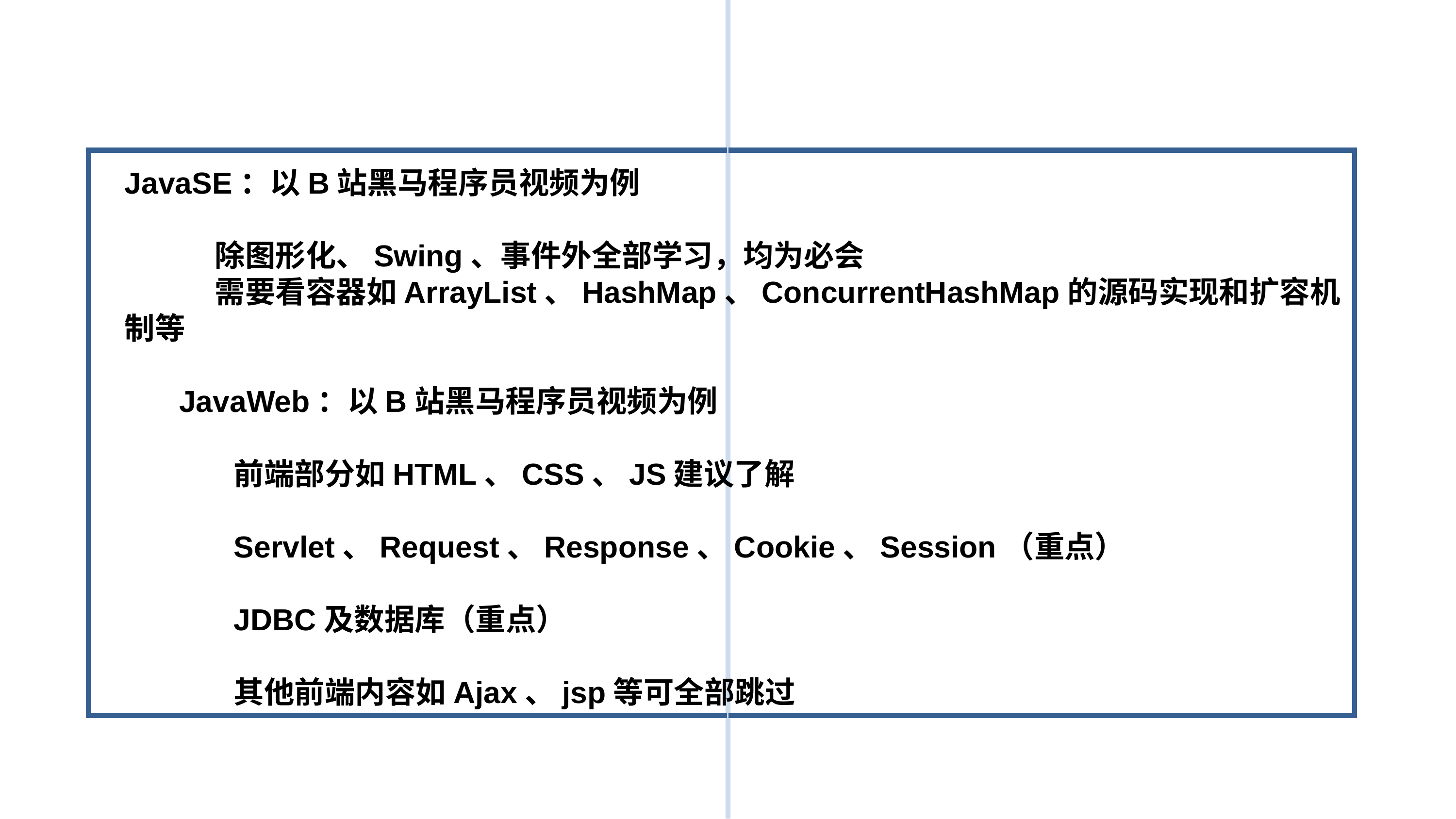

JavaSE：以B站黑马程序员视频为例

            除图形化、Swing、事件外全部学习，均为必会
            需要看容器如ArrayList、HashMap、ConcurrentHashMap的源码实现和扩容机制等

JavaWeb：以B站黑马程序员视频为例

前端部分如HTML、CSS、JS建议了解

Servlet、Request、Response、Cookie、Session（重点）

JDBC及数据库（重点）

其他前端内容如Ajax、jsp等可全部跳过